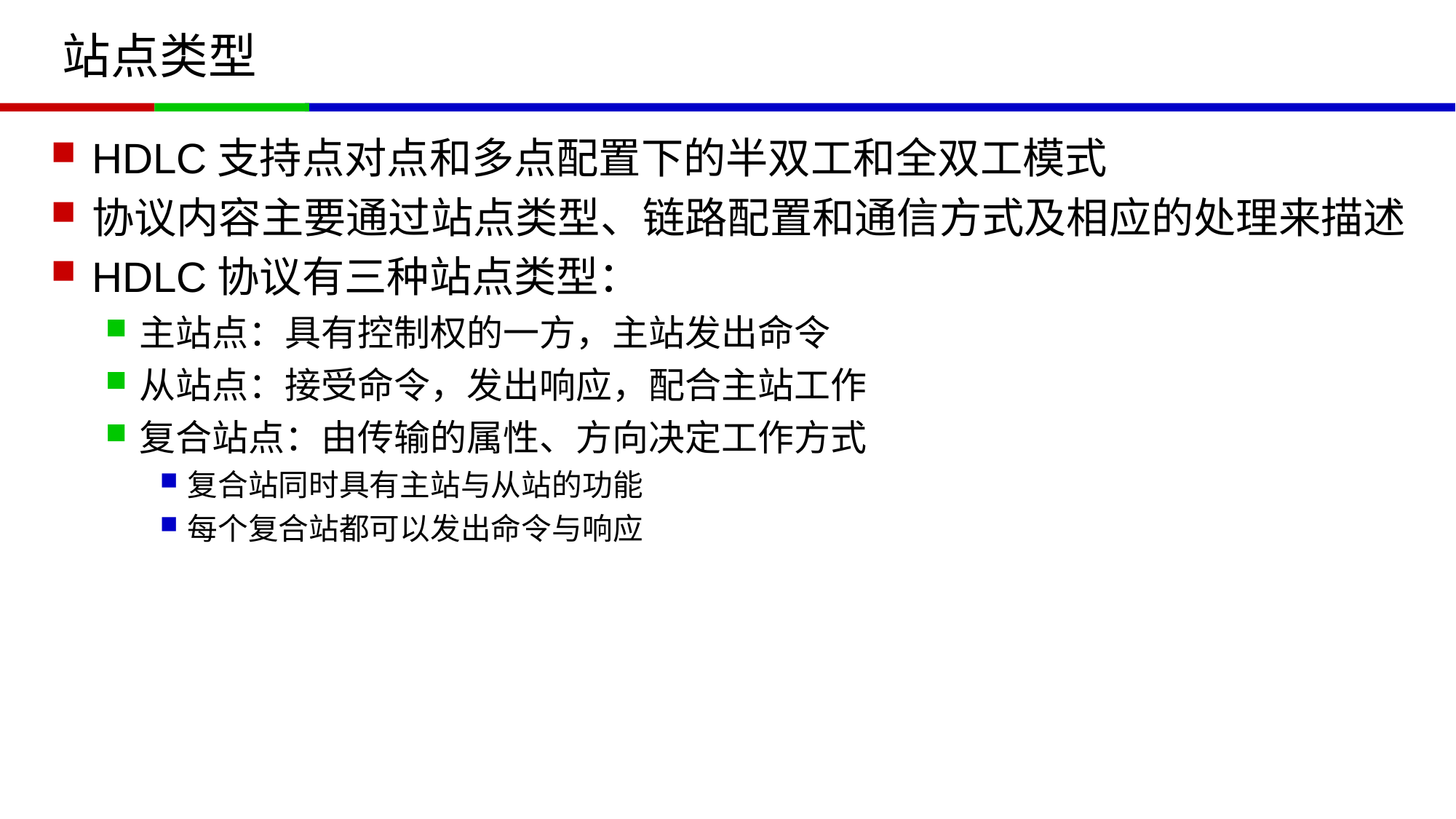

# 站点类型
HDLC支持点对点和多点配置下的半双工和全双工模式
协议内容主要通过站点类型、链路配置和通信方式及相应的处理来描述
HDLC协议有三种站点类型：
主站点：具有控制权的一方，主站发出命令
从站点：接受命令，发出响应，配合主站工作
复合站点：由传输的属性、方向决定工作方式
复合站同时具有主站与从站的功能
每个复合站都可以发出命令与响应

89